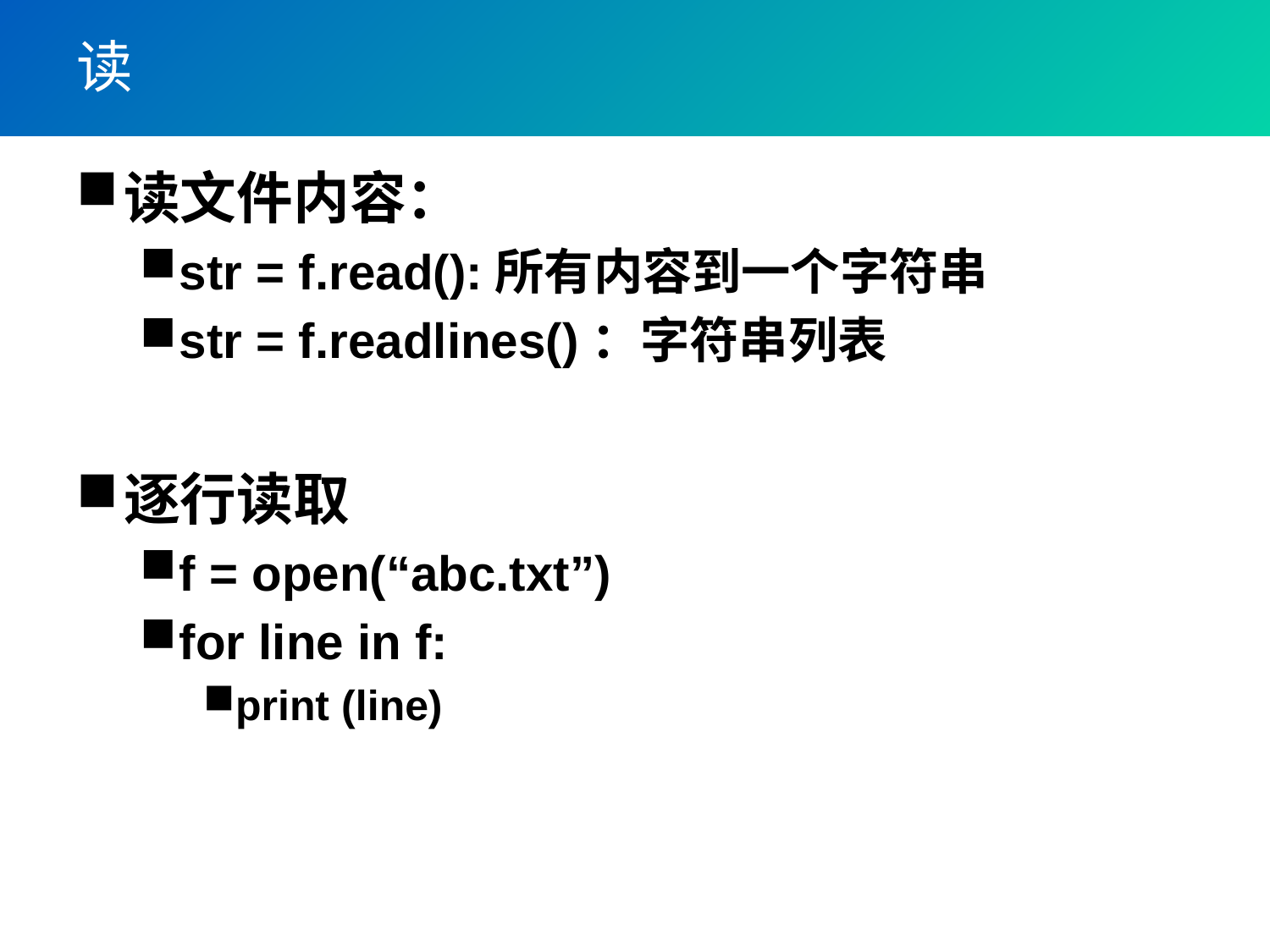

# 读
读文件内容：
str = f.read():所有内容到一个字符串
str = f.readlines()：字符串列表

逐行读取
f = open(“abc.txt”)
for line in f:
print (line)